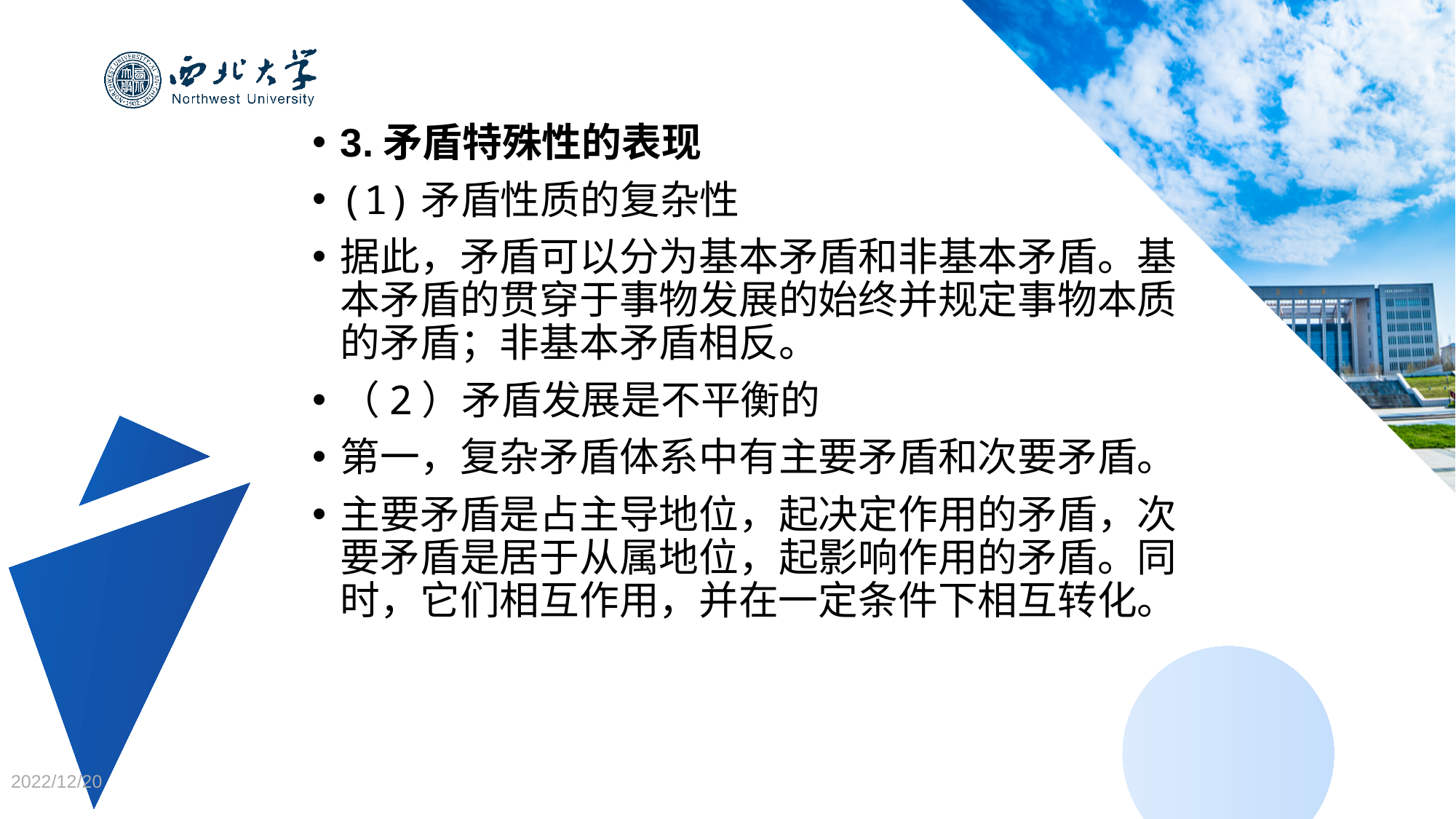

3.矛盾特殊性的表现
(1)矛盾性质的复杂性
据此，矛盾可以分为基本矛盾和非基本矛盾。基本矛盾的贯穿于事物发展的始终并规定事物本质的矛盾；非基本矛盾相反。
（2）矛盾发展是不平衡的
第一，复杂矛盾体系中有主要矛盾和次要矛盾。
主要矛盾是占主导地位，起决定作用的矛盾，次要矛盾是居于从属地位，起影响作用的矛盾。同时，它们相互作用，并在一定条件下相互转化。
2022/12/20